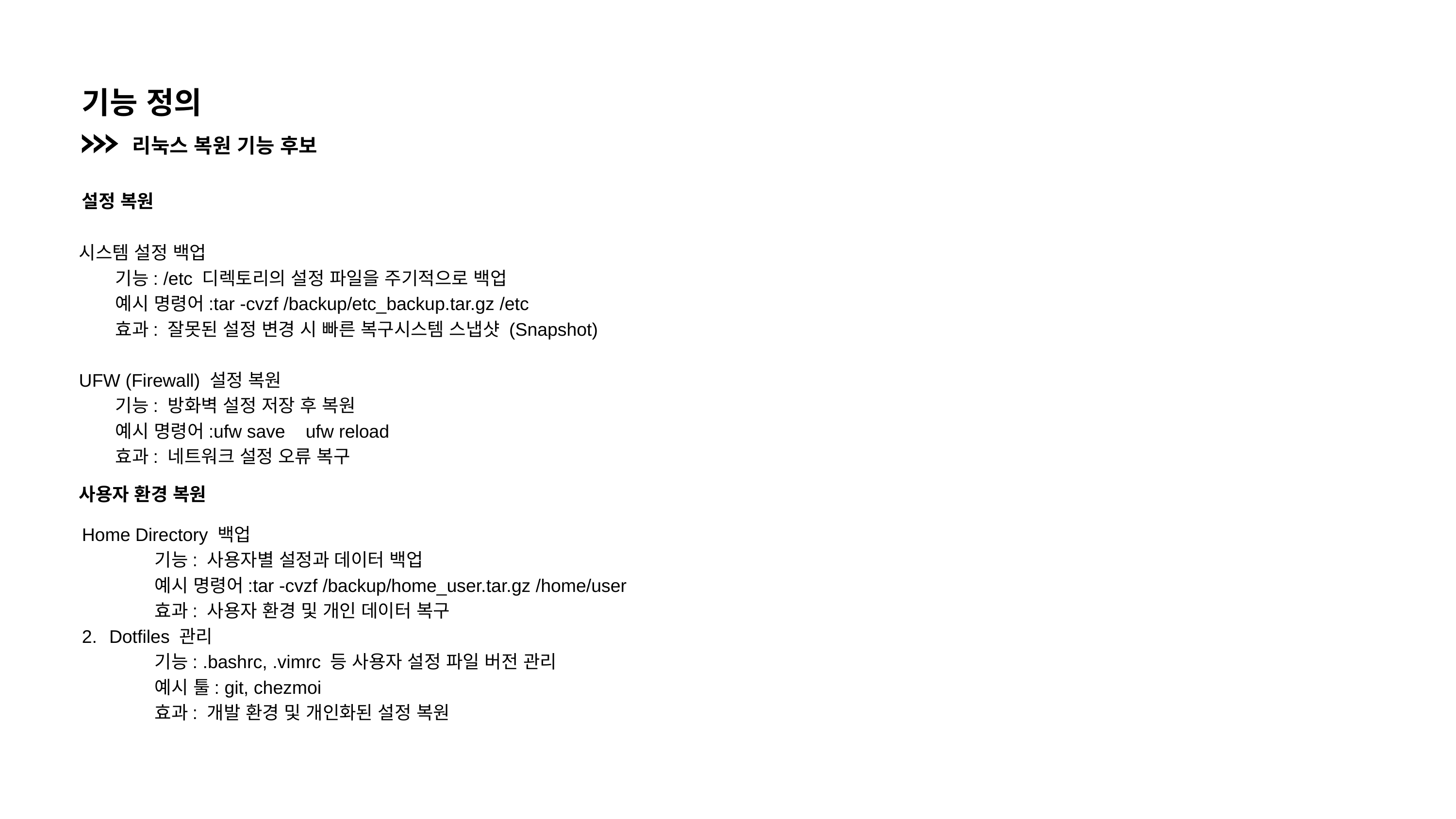

기능 정의
리눅스 복원 기능 후보

설정 복원
시스템 설정 백업
	기능: /etc 디렉토리의 설정 파일을 주기적으로 백업
	예시 명령어:tar -cvzf /backup/etc_backup.tar.gz /etc
	효과: 잘못된 설정 변경 시 빠른 복구시스템 스냅샷 (Snapshot)

UFW (Firewall) 설정 복원
	기능: 방화벽 설정 저장 후 복원
	예시 명령어:ufw save    ufw reload
	효과: 네트워크 설정 오류 복구

사용자 환경 복원
Home Directory 백업
	기능: 사용자별 설정과 데이터 백업
	예시 명령어:tar -cvzf /backup/home_user.tar.gz /home/user
	효과: 사용자 환경 및 개인 데이터 복구
Dotfiles 관리
	기능: .bashrc, .vimrc 등 사용자 설정 파일 버전 관리
	예시 툴: git, chezmoi
	효과: 개발 환경 및 개인화된 설정 복원